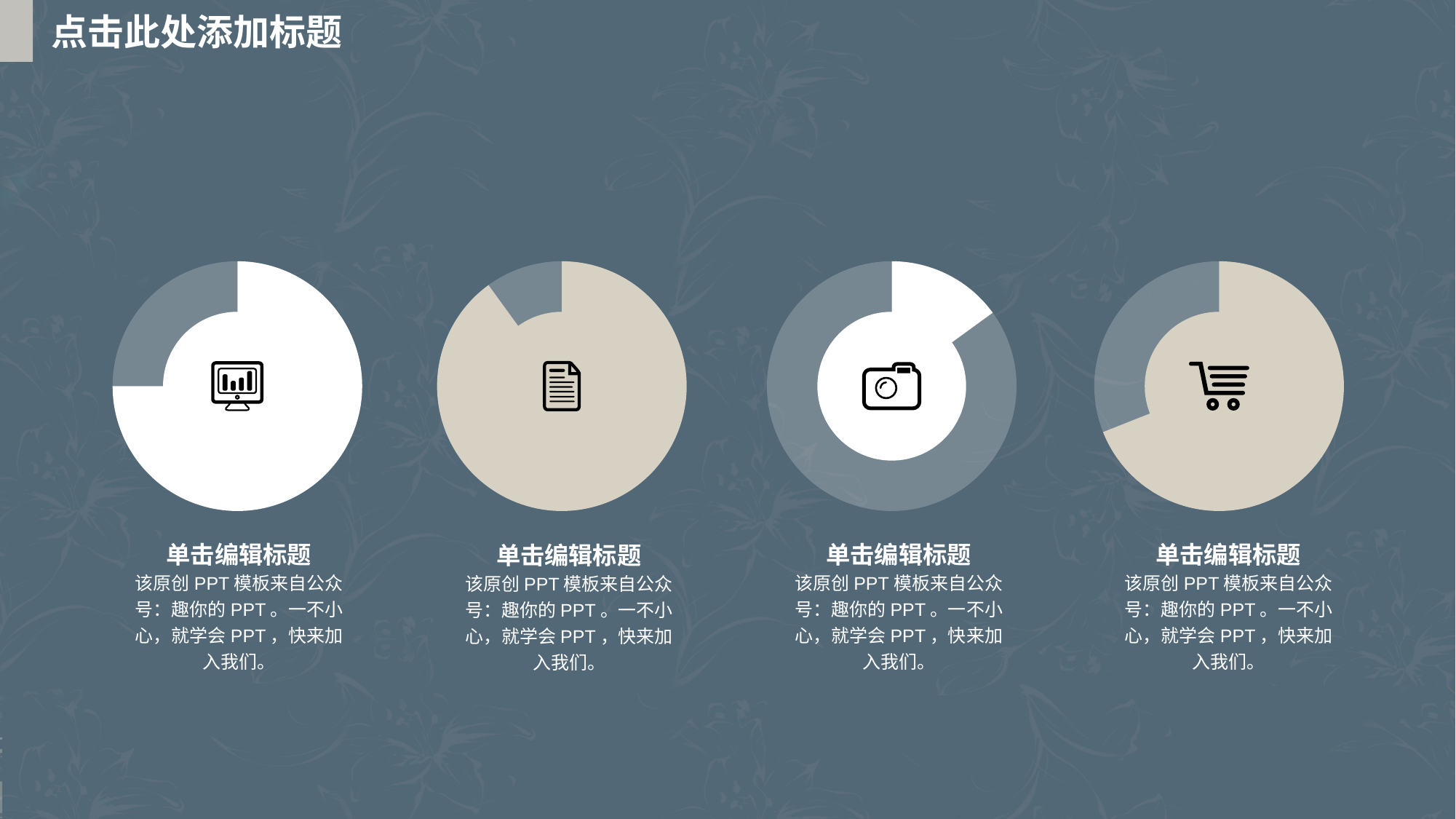

点击此处添加标题

### Chart

| Category | Sales |
|---|---|
| 1st Qtr | 75.0 |
| 2nd Qtr | 25.0 |

### Chart

| Category | Sales |
|---|---|
| 1st Qtr | 90.0 |
| 2nd Qtr | 10.0 |

### Chart

| Category | Sales |
|---|---|
| 1st Qtr | 15.0 |
| 2nd Qtr | 85.0 |

### Chart

| Category | Sales |
|---|---|
| 1st Qtr | 69.0 |
| 2nd Qtr | 31.0 |

单击编辑标题
该原创PPT模板来自公众号：趣你的PPT。一不小心，就学会PPT，快来加入我们。
单击编辑标题
该原创PPT模板来自公众号：趣你的PPT。一不小心，就学会PPT，快来加入我们。
单击编辑标题
该原创PPT模板来自公众号：趣你的PPT。一不小心，就学会PPT，快来加入我们。
单击编辑标题
该原创PPT模板来自公众号：趣你的PPT。一不小心，就学会PPT，快来加入我们。